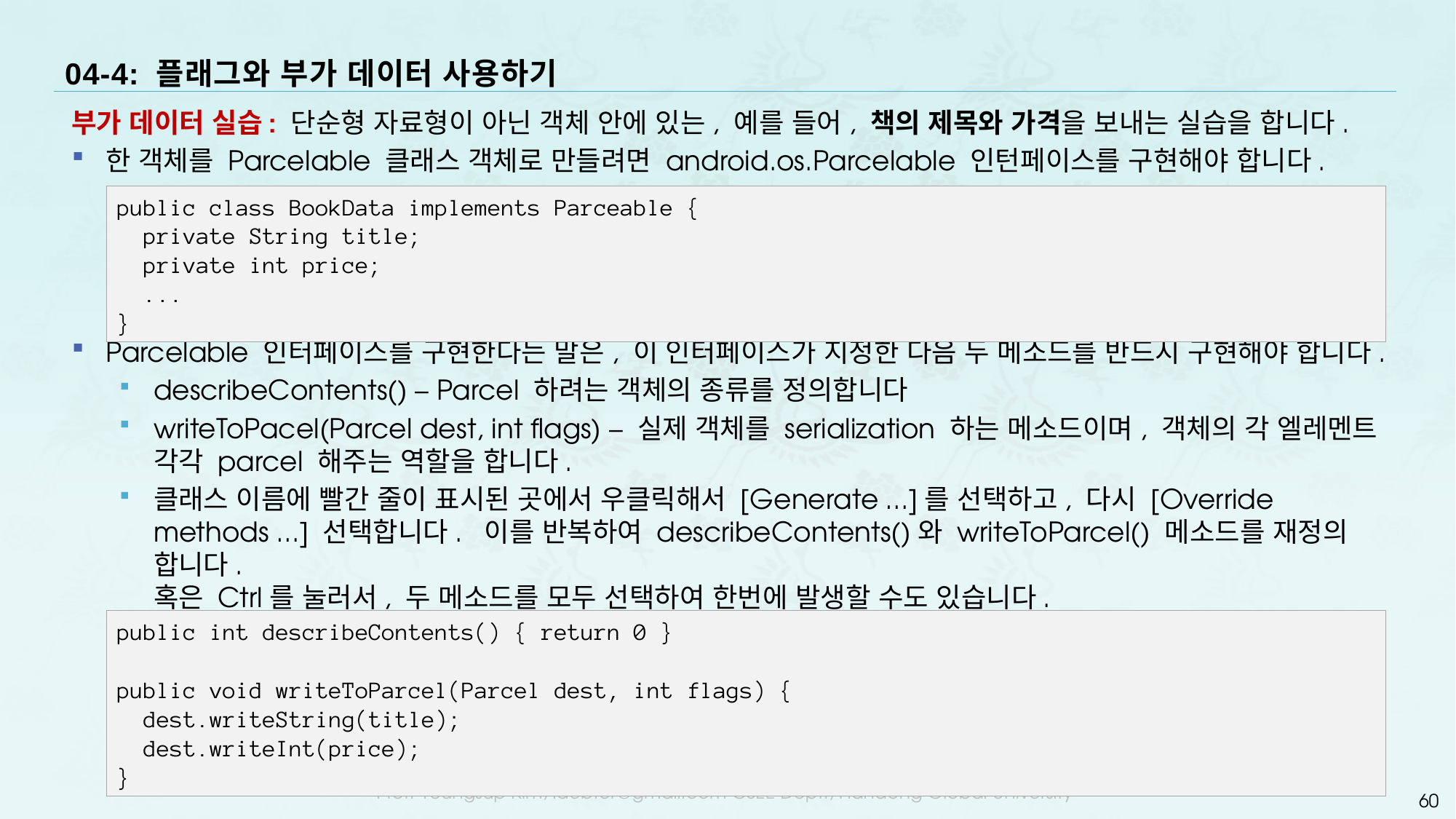

# 04-4: 플래그와 부가 데이터 사용하기
부가 데이터 실습: 단순형 자료형이 아닌 객체 안에 있는, 예를 들어, 책의 제목와 가격을 보내는 실습을 합니다.
한 객체를 Parcelable 클래스 객체로 만들려면 android.os.Parcelable 인턴페이스를 구현해야 합니다.

Parcelable 인터페이스를 구현한다는 말은, 이 인터페이스가 지정한 다음 두 메소드를 반드시 구현해야 합니다.
describeContents() – Parcel 하려는 객체의 종류를 정의합니다
writeToPacel(Parcel dest, int flags) – 실제 객체를 serialization 하는 메소드이며, 객체의 각 엘레멘트 각각 parcel 해주는 역할을 합니다.
클래스 이름에 빨간 줄이 표시된 곳에서 우클릭해서 [Generate …]를 선택하고, 다시 [Override methods …] 선택합니다.  이를 반복하여 describeContents()와 writeToParcel() 메소드를 재정의 합니다.
혹은 Ctrl를 눌러서, 두 메소드를 모두 선택하여 한번에 발생할 수도 있습니다.

public class BookData implements Parceable {
  private String title;
  private int price;
  ...
}
public int describeContents() { return 0 }

public void writeToParcel(Parcel dest, int flags) {
  dest.writeString(title);
  dest.writeInt(price);
}
60